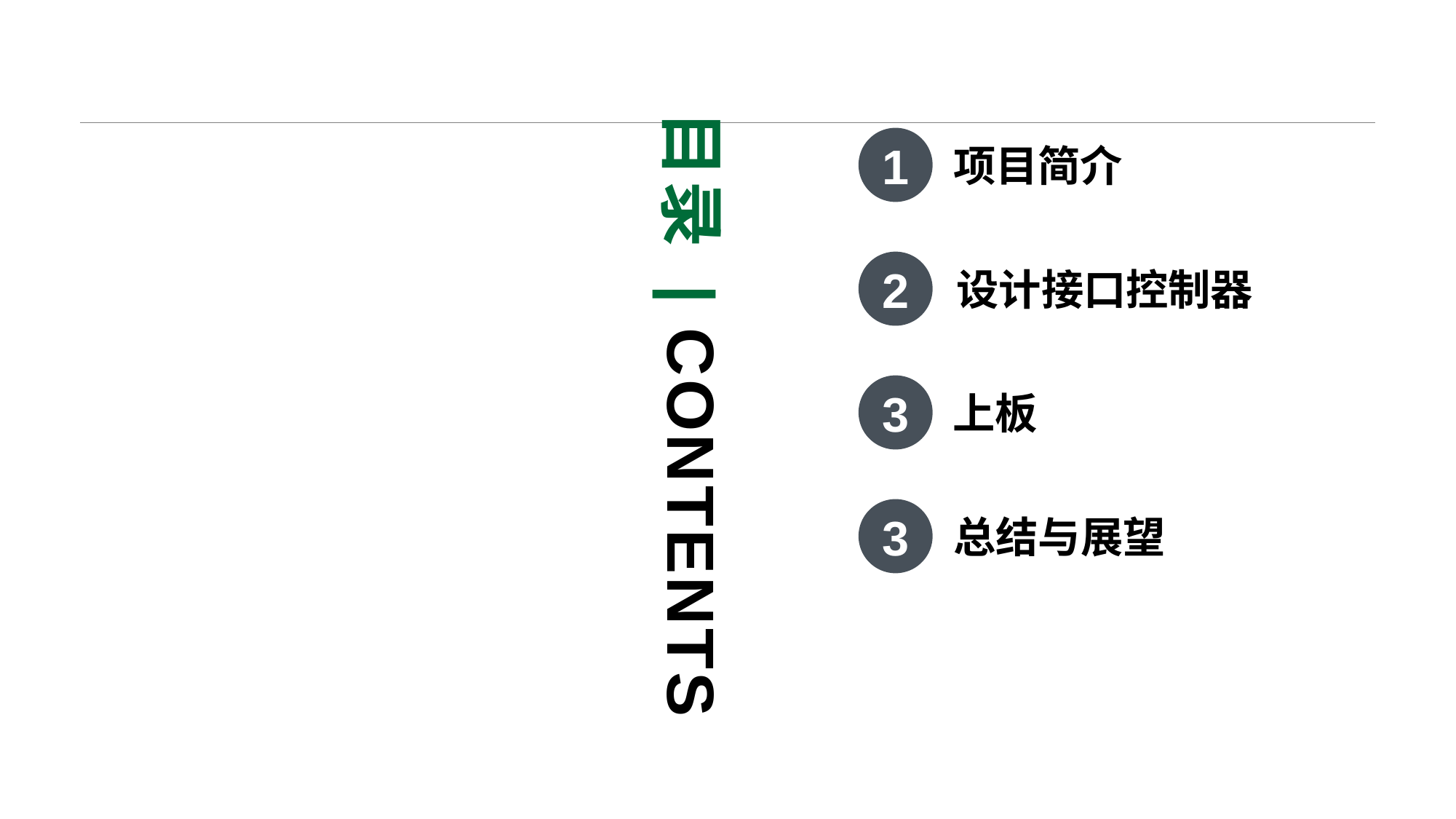

目录 | CONTENTS
1
项目简介
2

3
上板
设计接口控制器
3
总结与展望